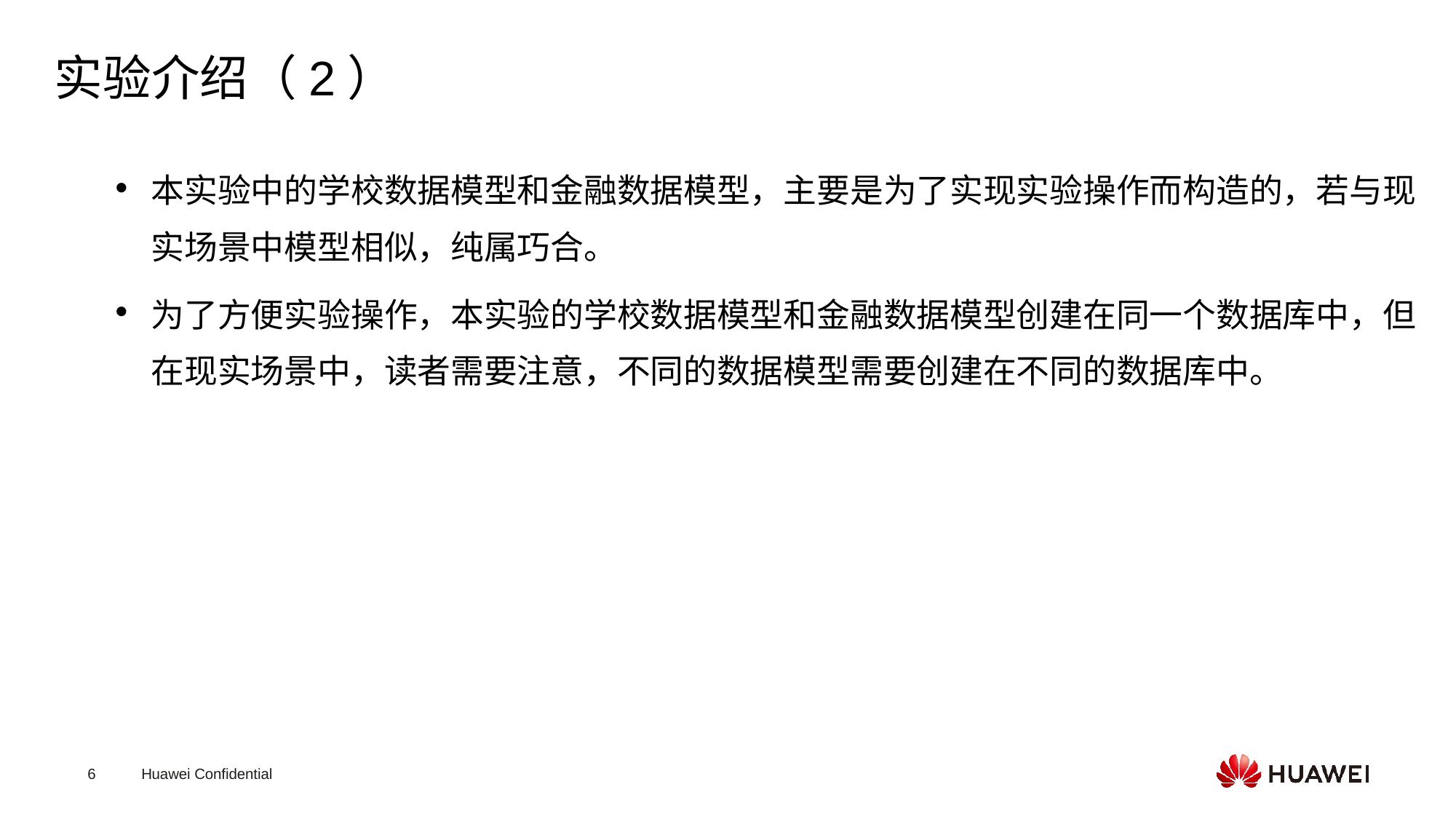

# 实验介绍（2）
本实验中的学校数据模型和金融数据模型，主要是为了实现实验操作而构造的，若与现实场景中模型相似，纯属巧合。
为了方便实验操作，本实验的学校数据模型和金融数据模型创建在同一个数据库中，但在现实场景中，读者需要注意，不同的数据模型需要创建在不同的数据库中。
Text
Text
Text
Text
Text
Text
Text
Text
Text
Text
Text
Text
Text
Text
Text
Text
Text
Text
Text
Text
Text
Text
Text
Text
Text
Text
Text
Text
Text
Text
Text
Text
Text
Text
Text
Text
Text
Text
Text
Text
Text
Text
Text
Text
Text
Text